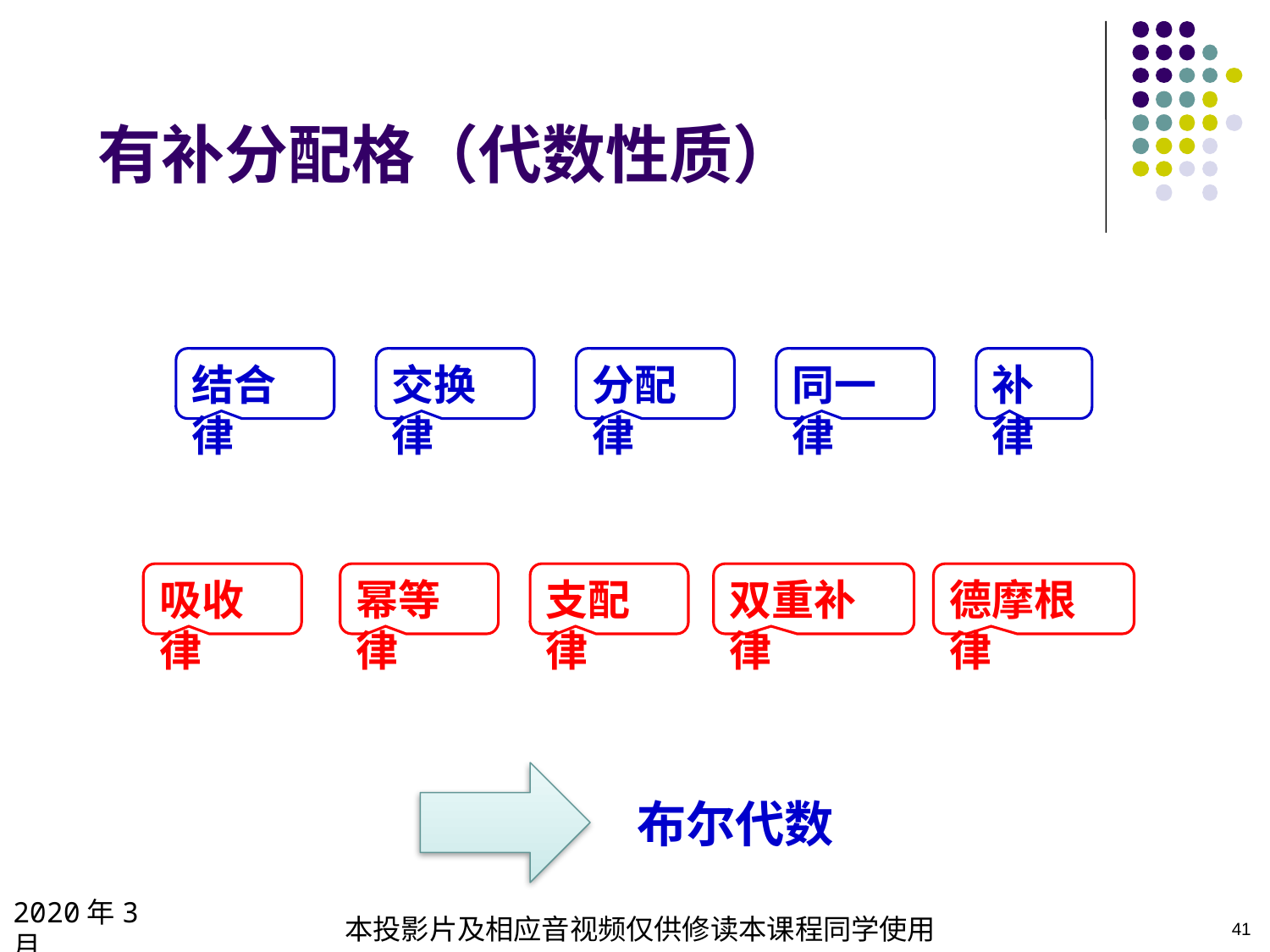

41
# 有补分配格（代数性质）
结合律
交换律
分配律
补律
同一律
吸收律
幂等律
支配律
双重补律
德摩根律

布尔代数
2020年3月
本投影片及相应音视频仅供修读本课程同学使用